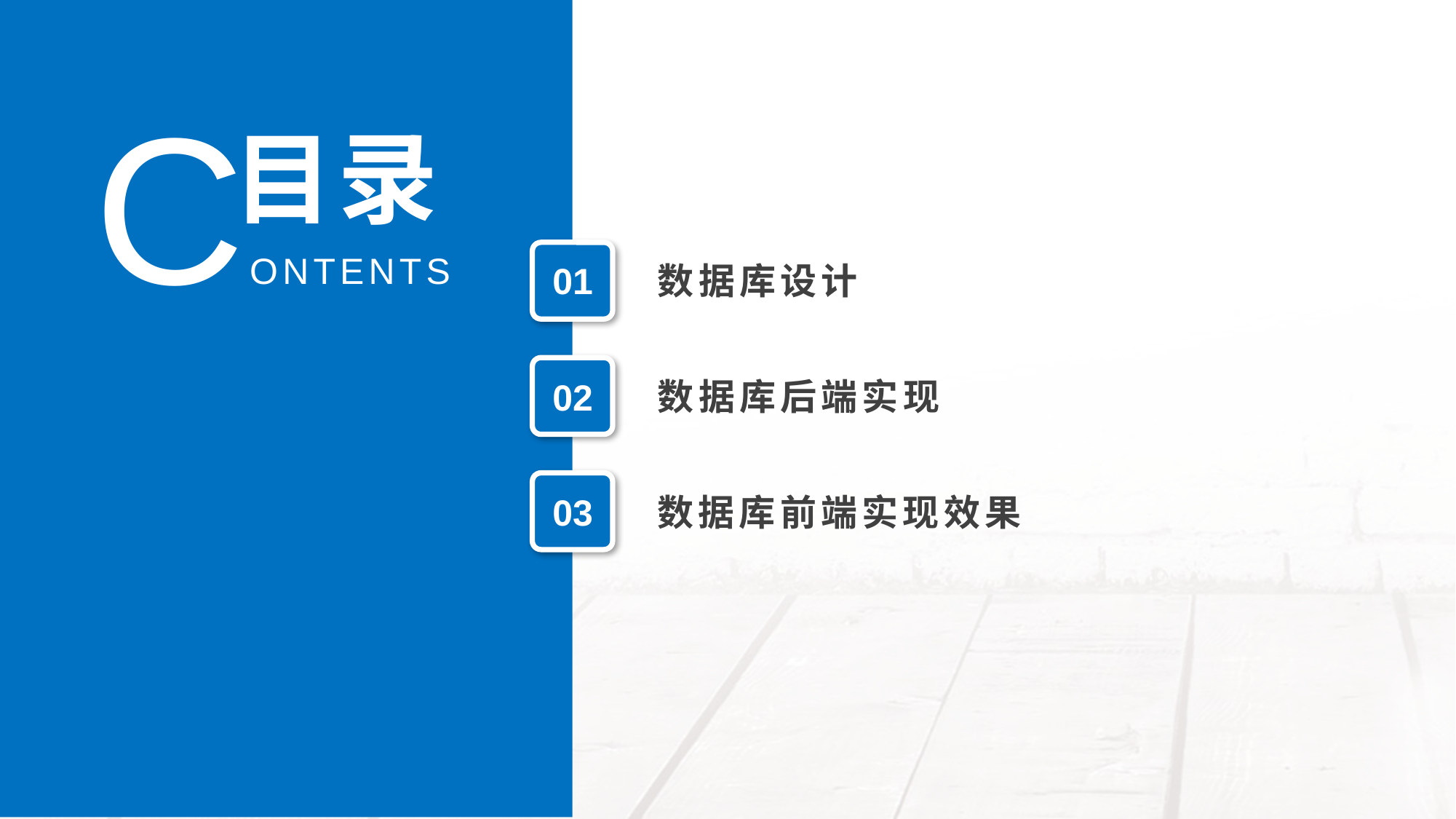

CONTENTS
目录

01
数据库设计

02
数据库后端实现

03
数据库前端实现效果